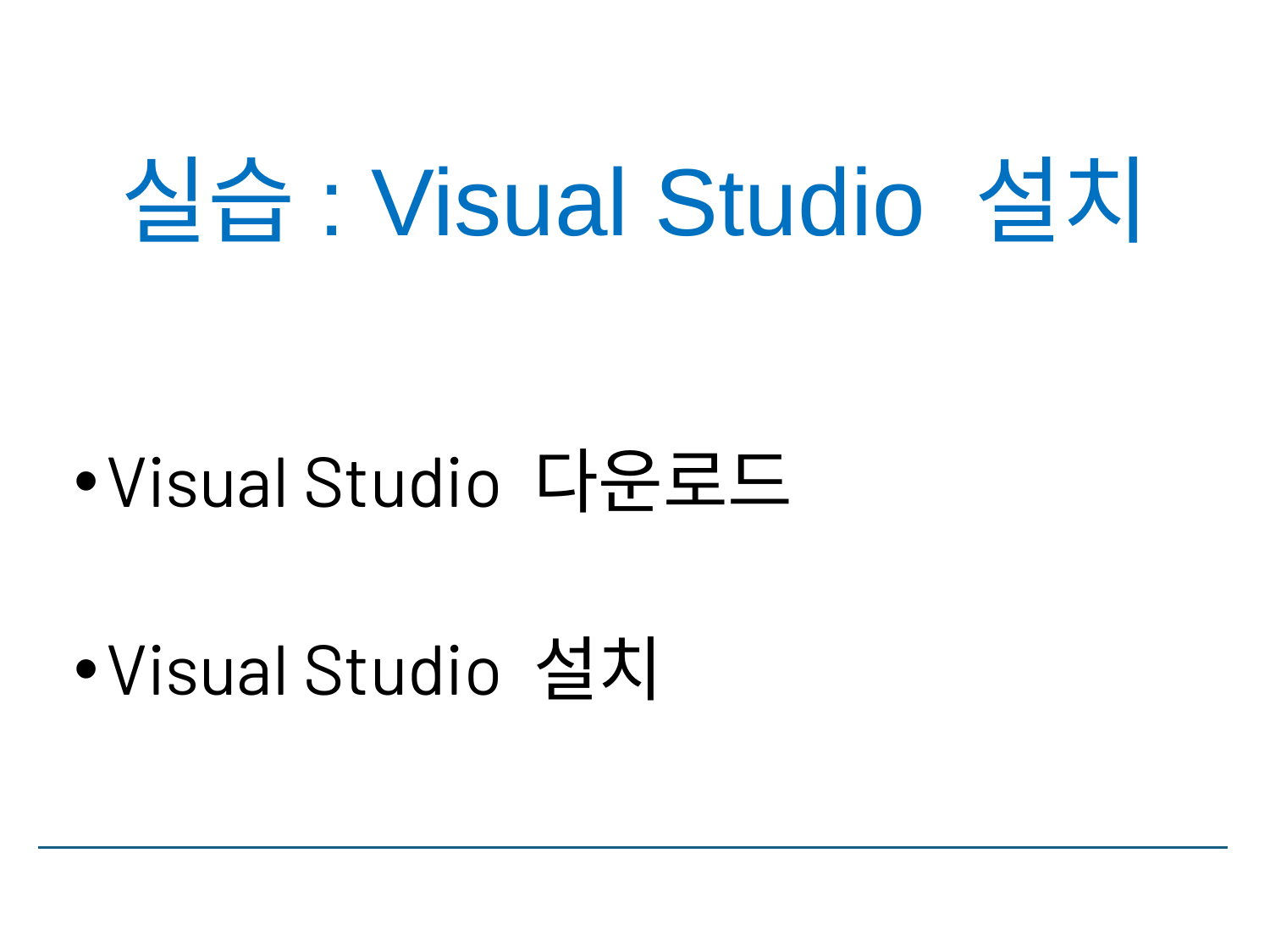

# 실습: Visual Studio 설치

Visual Studio 다운로드

Visual Studio 설치